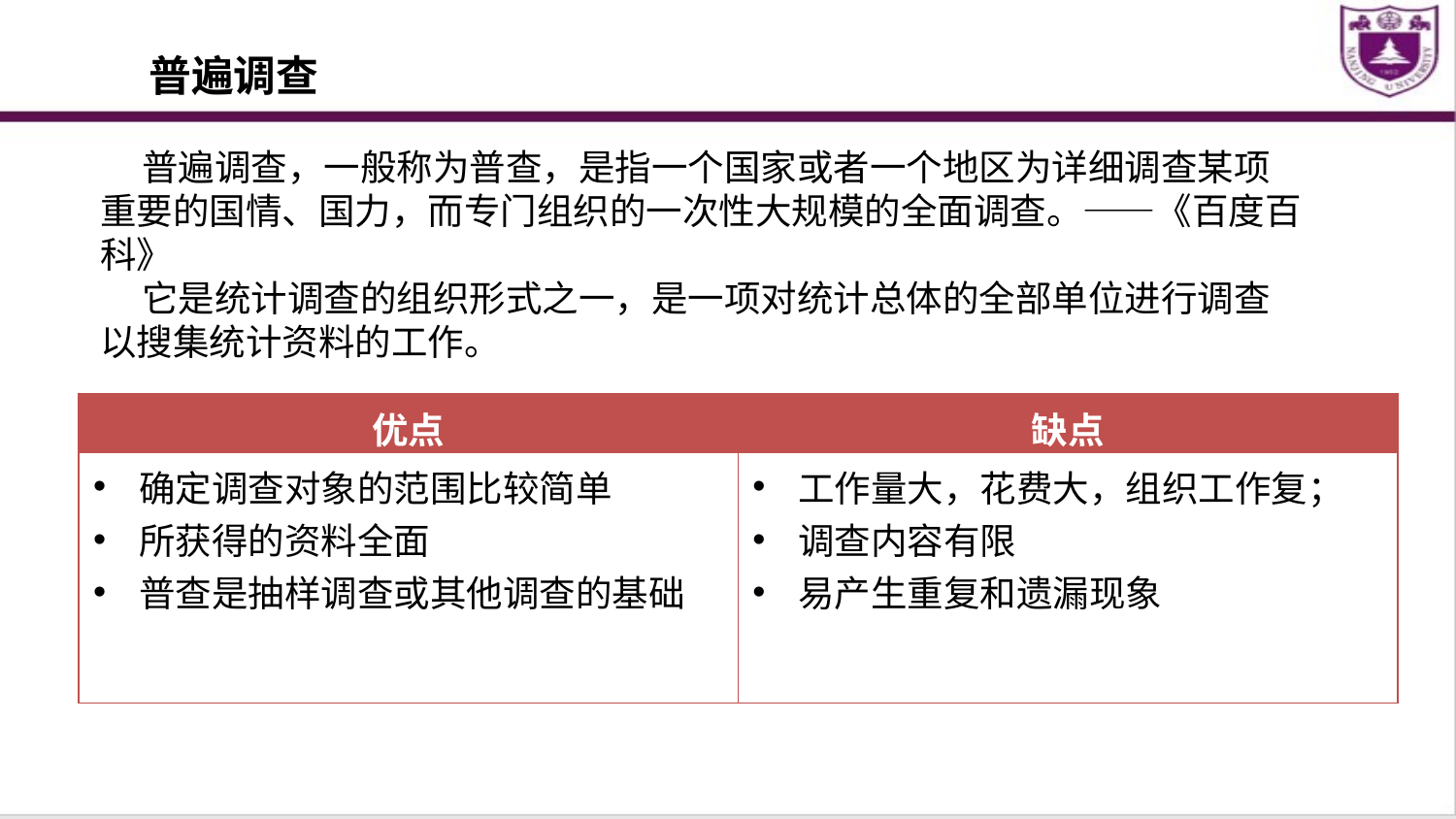

普遍调查
    普遍调查，一般称为普查，是指一个国家或者一个地区为详细调查某项重要的国情、国力，而专门组织的一次性大规模的全面调查。——《百度百科》
    它是统计调查的组织形式之一，是一项对统计总体的全部单位进行调查以搜集统计资料的工作。

| 优点 | 缺点 |
| --- | --- |
| 确定调查对象的范围比较简单 所获得的资料全面 普查是抽样调查或其他调查的基础 | 工作量大，花费大，组织工作复； 调查内容有限 易产生重复和遗漏现象 |